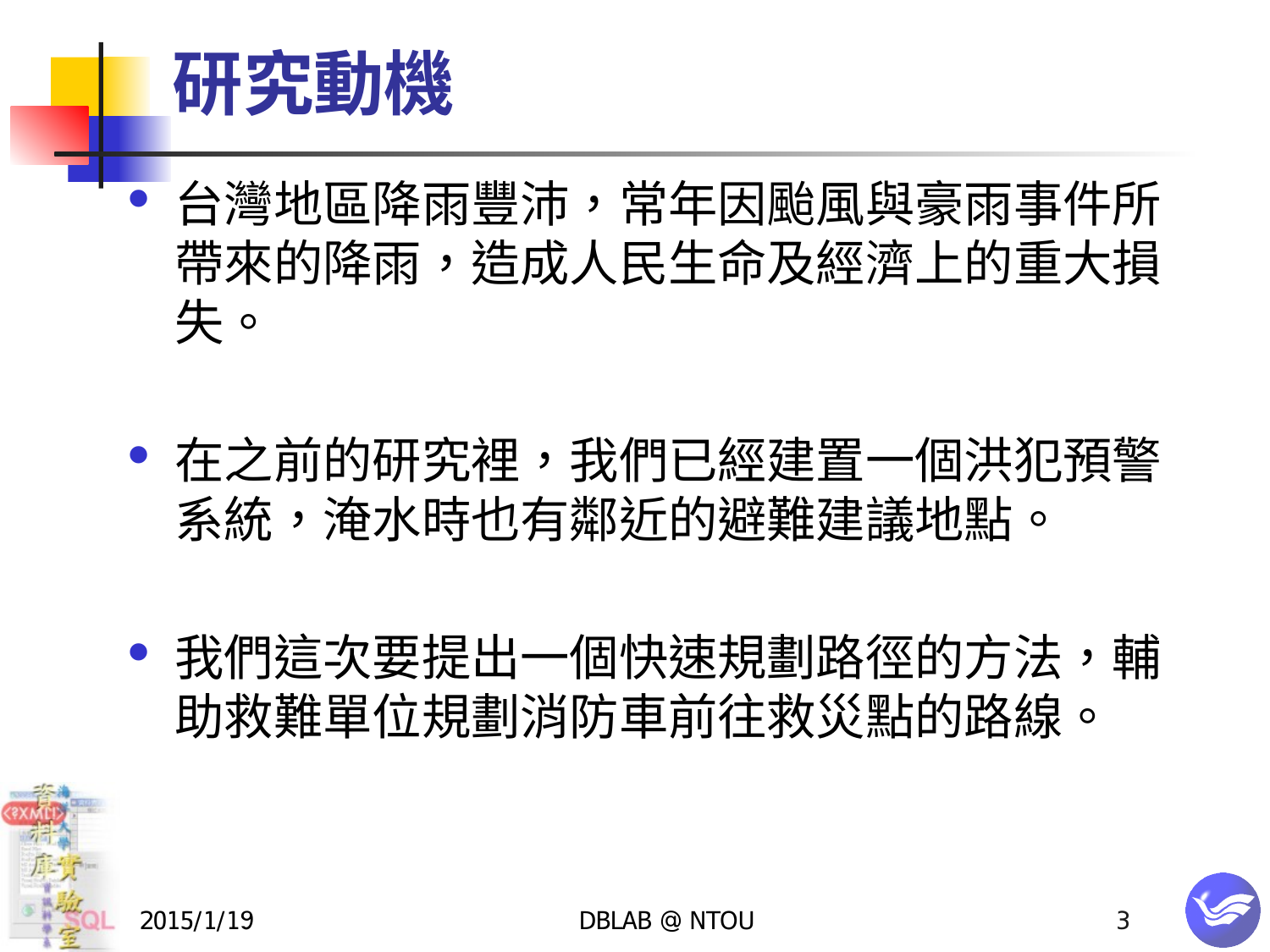

# 研究動機
台灣地區降雨豐沛，常年因颱風與豪雨事件所帶來的降雨，造成人民生命及經濟上的重大損失。

在之前的研究裡，我們已經建置一個洪犯預警系統，淹水時也有鄰近的避難建議地點。

我們這次要提出一個快速規劃路徑的方法，輔助救難單位規劃消防車前往救災點的路線。
2015/1/19
DBLAB @ NTOU
3